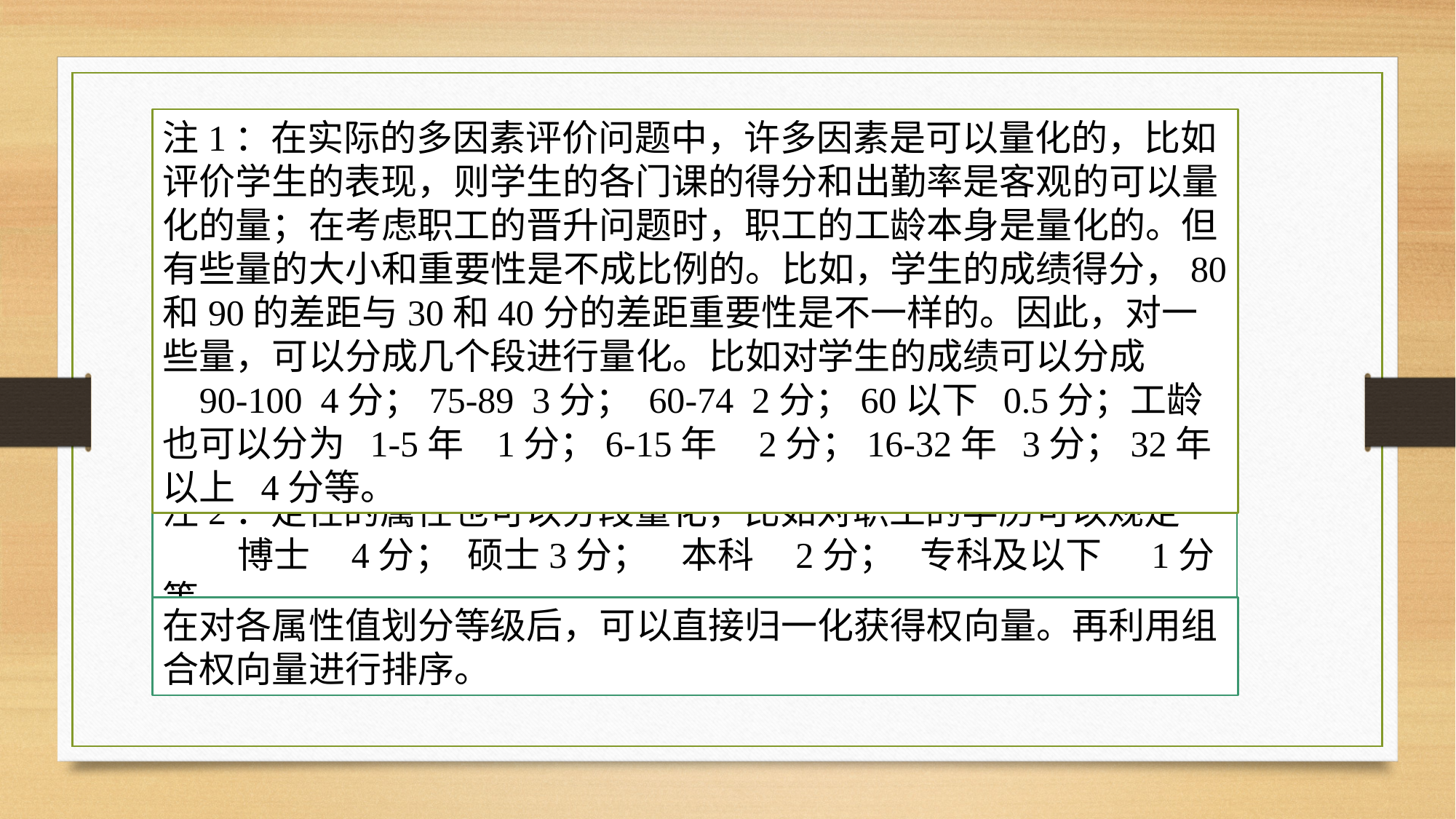

注1：在实际的多因素评价问题中，许多因素是可以量化的，比如评价学生的表现，则学生的各门课的得分和出勤率是客观的可以量化的量；在考虑职工的晋升问题时，职工的工龄本身是量化的。但有些量的大小和重要性是不成比例的。比如，学生的成绩得分，80和90的差距与30和40分的差距重要性是不一样的。因此，对一些量，可以分成几个段进行量化。比如对学生的成绩可以分成
    90-100  4分；75-89  3分； 60-74  2分；60以下  0.5分；工龄也可以分为  1-5年   1分；6-15年    2分；16-32年  3分；32年以上  4分等。
注2：定性的属性也可以分段量化，比如对职工的学历可以规定
        博士    4分；  硕士3分；    本科    2分；   专科及以下     1分等
在对各属性值划分等级后，可以直接归一化获得权向量。再利用组合权向量进行排序。